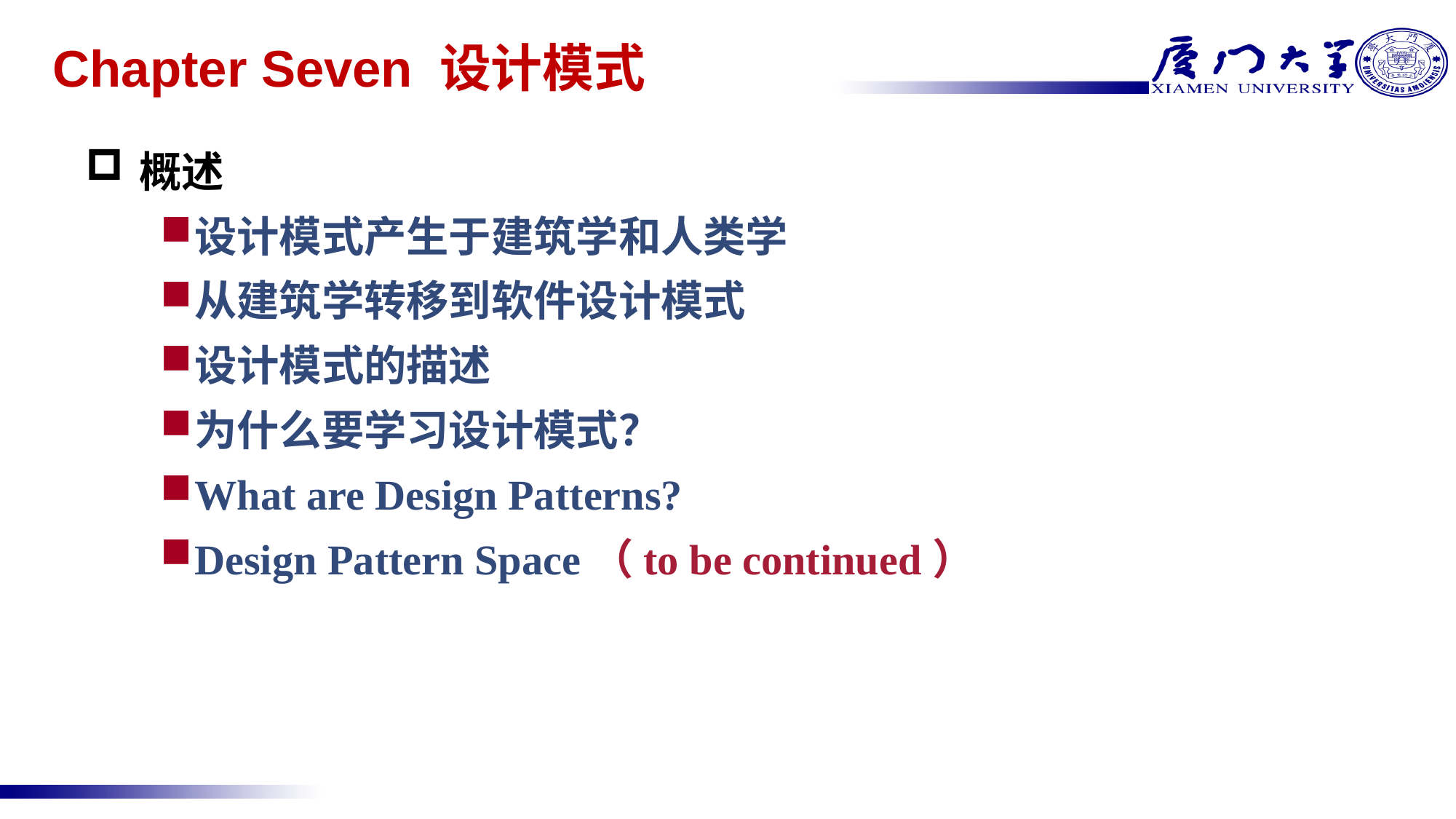

# Chapter Seven 设计模式
概述
设计模式产生于建筑学和人类学
从建筑学转移到软件设计模式
设计模式的描述
为什么要学习设计模式？
What are Design Patterns?
Design Pattern Space（to be continued）